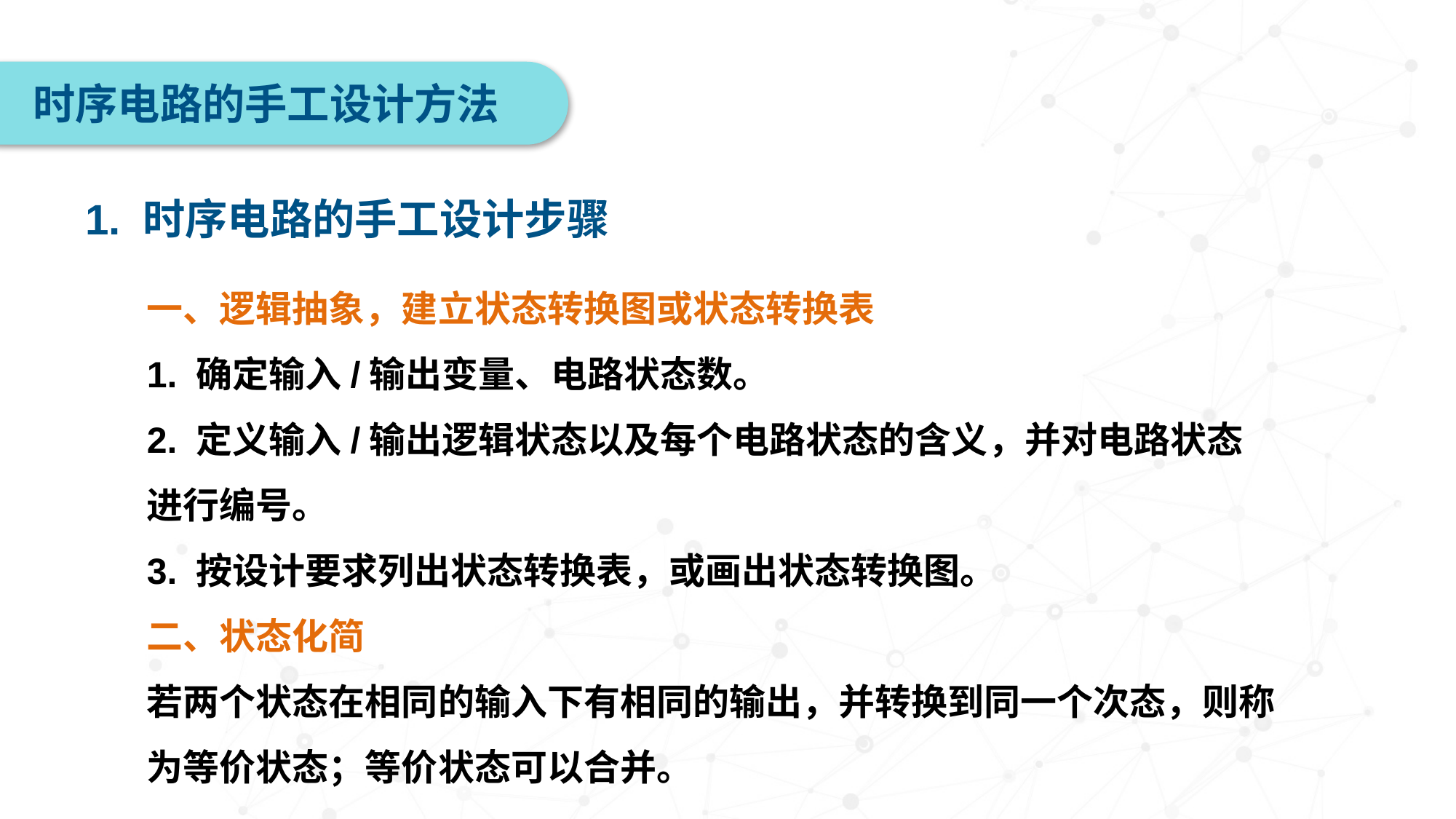

时序电路的手工设计方法
1. 时序电路的手工设计步骤
一、逻辑抽象，建立状态转换图或状态转换表
1. 确定输入/输出变量、电路状态数。
2. 定义输入/输出逻辑状态以及每个电路状态的含义，并对电路状态进行编号。
3. 按设计要求列出状态转换表，或画出状态转换图。
二、状态化简
若两个状态在相同的输入下有相同的输出，并转换到同一个次态，则称为等价状态；等价状态可以合并。
19